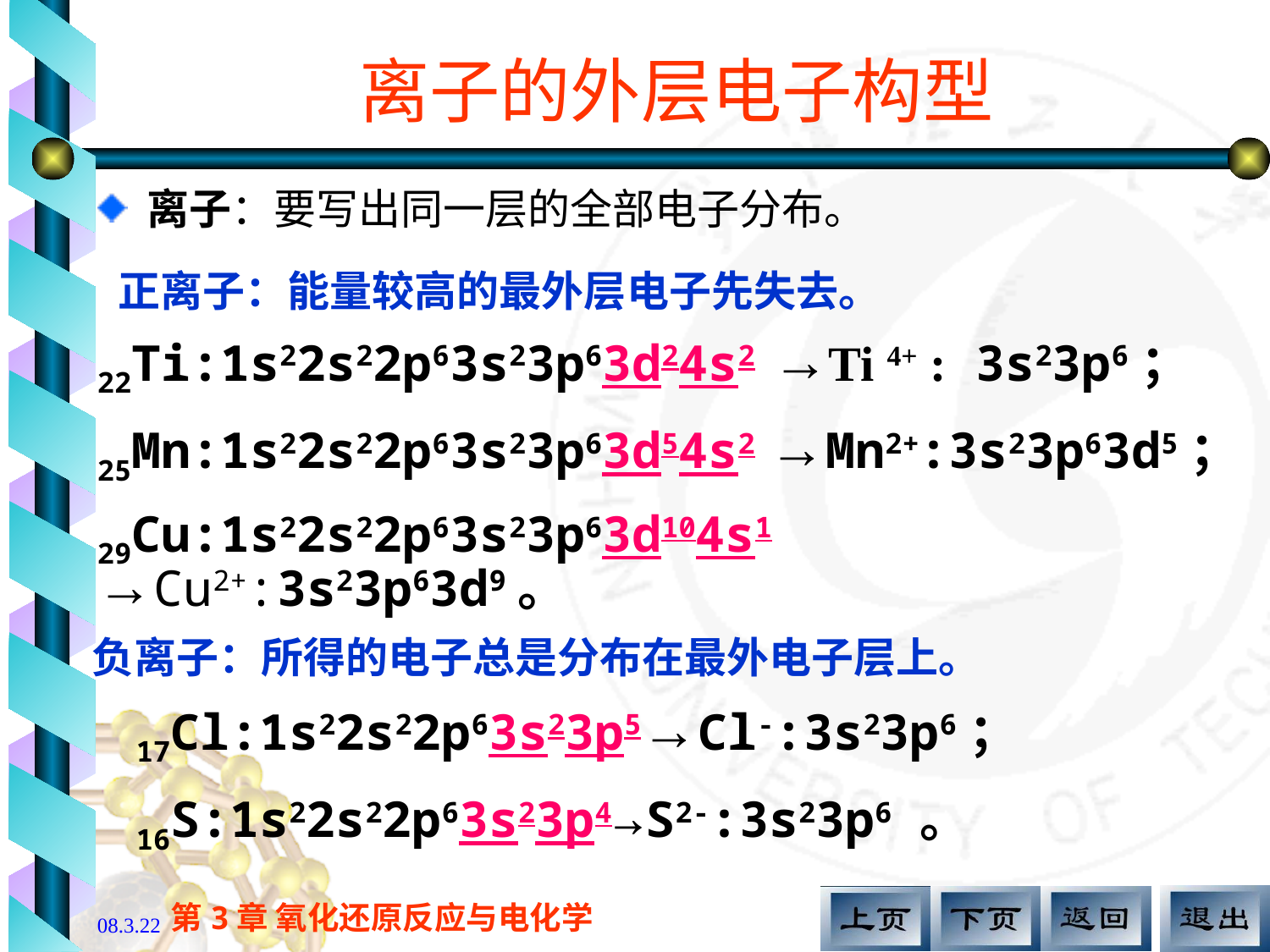

# 离子的外层电子构型

 离子：要写出同一层的全部电子分布。
正离子：能量较高的最外层电子先失去。
22Ti:1s22s22p63s23p63d24s2 →Ti 4+ : 3s23p6；
25Mn:1s22s22p63s23p63d54s2 →Mn2+:3s23p63d5；
29Cu:1s22s22p63s23p63d104s1 →Cu2+:3s23p63d9。
负离子：所得的电子总是分布在最外电子层上。
   17Cl:1s22s22p63s23p5→Cl-:3s23p6；
   16S:1s22s22p63s23p4→S2-:3s23p6 。